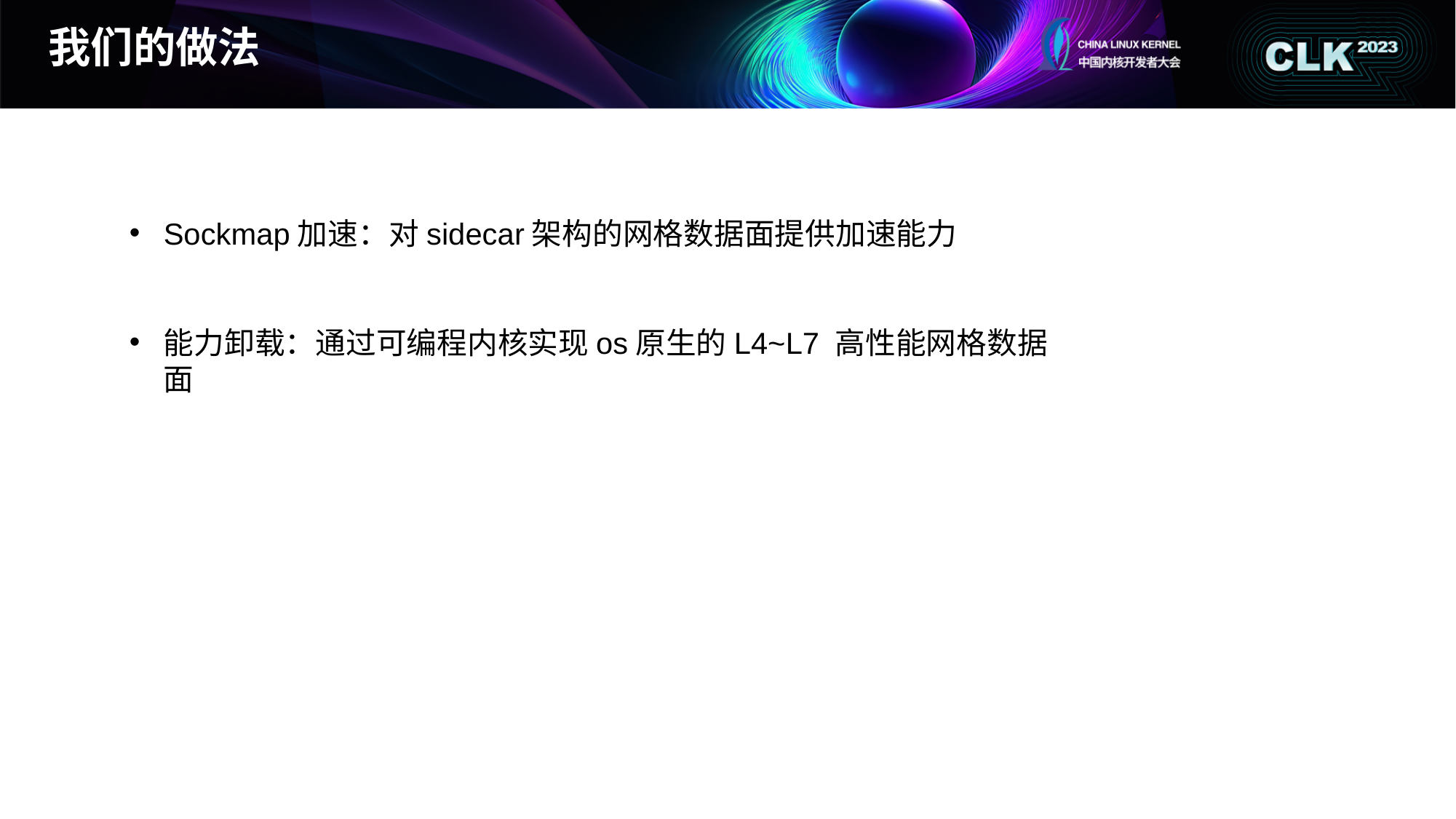

# 我们的做法
Sockmap加速：对sidecar架构的网格数据面提供加速能力

能力卸载：通过可编程内核实现os原生的L4~L7 高性能网格数据面